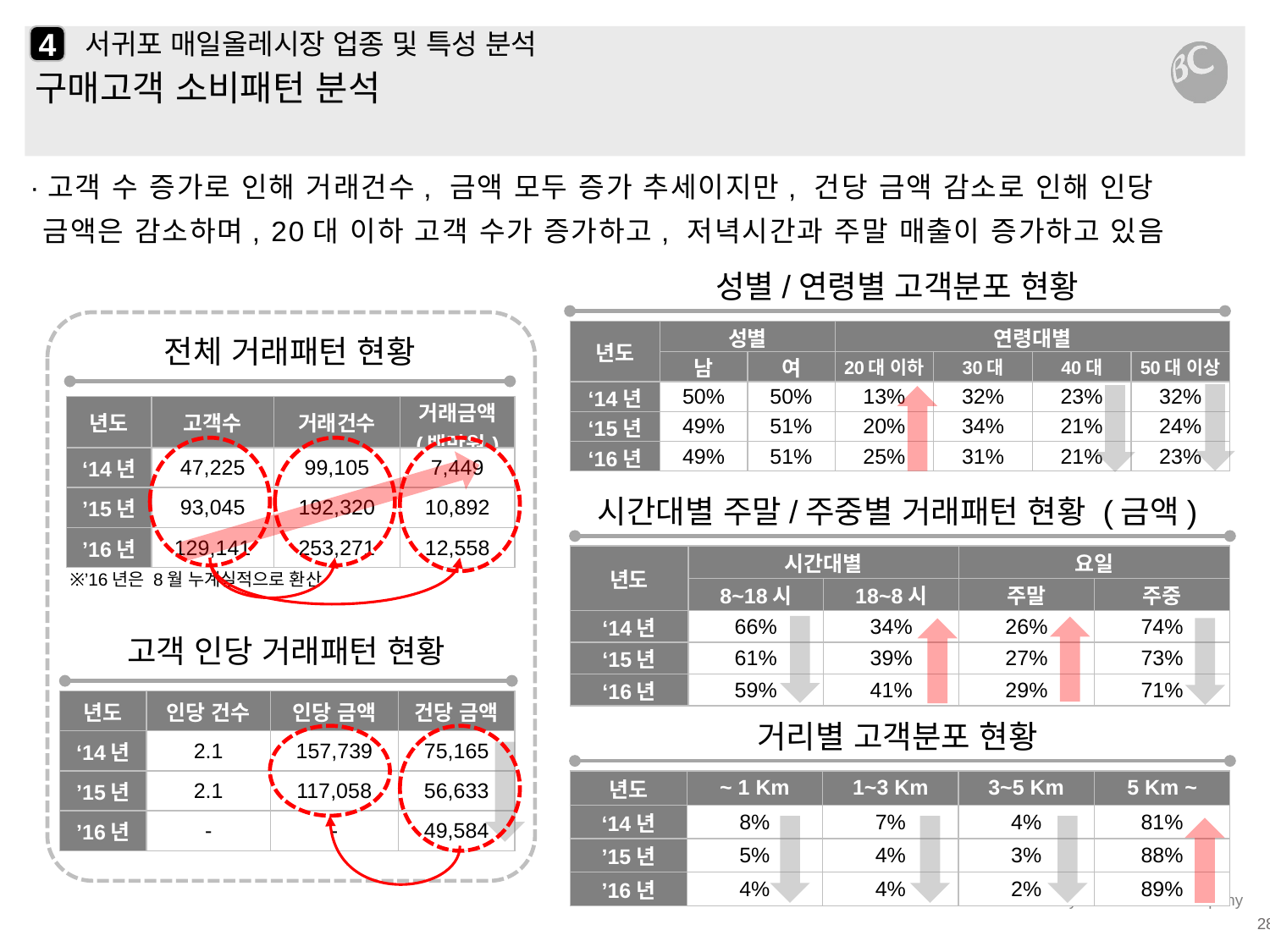

4
# 서귀포 매일올레시장 업종 및 특성 분석
구매고객 소비패턴 분석
·고객 수 증가로 인해 거래건수, 금액 모두 증가 추세이지만, 건당 금액 감소로 인해 인당 금액은 감소하며, 20대 이하 고객 수가 증가하고, 저녁시간과 주말 매출이 증가하고 있음
성별/연령별 고객분포 현황

| 년도 | 성별 |  | 연령대별 |  |  |  |
| --- | --- | --- | --- | --- | --- | --- |
|  | 남 | 여 | 20대 이하 | 30대 | 40대 | 50대 이상 |
| ‘14년 | 50% | 50% | 13% | 32% | 23% | 32% |
| ‘15년 | 49% | 51% | 20% | 34% | 21% | 24% |
| ‘16년 | 49% | 51% | 25% | 31% | 21% | 23% |
전체 거래패턴 현황

| 년도 | 고객수 | 거래건수 | 거래금액 (백만원) |
| --- | --- | --- | --- |
| ‘14년 | 47,225 | 99,105 | 7,449 |
| ’15년 | 93,045 | 192,320 | 10,892 |
| ’16년 | 129,141 | 253,271 | 12,558 |

시간대별 주말/주중별 거래패턴 현황 (금액)
| 년도 | 시간대별 |  | 요일 |  |
| --- | --- | --- | --- | --- |
|  | 8~18시 | 18~8시 | 주말 | 주중 |
| ‘14년 | 66% | 34% | 26% | 74% |
| ‘15년 | 61% | 39% | 27% | 73% |
| ‘16년 | 59% | 41% | 29% | 71% |
※’16년은 8월 누계실적으로 환산

고객 인당 거래패턴 현황
| 년도 | 인당 건수 | 인당 금액 | 건당 금액 |
| --- | --- | --- | --- |
| ‘14년 | 2.1 | 157,739 | 75,165 |
| ’15년 | 2.1 | 117,058 | 56,633 |
| ’16년 | - | - | 49,584 |
거리별 고객분포 현황

| 년도 | ~ 1 Km | 1~3 Km | 3~5 Km | 5 Km ~ |
| --- | --- | --- | --- | --- |
| ‘14년 | 8% | 7% | 4% | 81% |
| ’15년 | 5% | 4% | 3% | 88% |
| ’16년 | 4% | 4% | 2% | 89% |